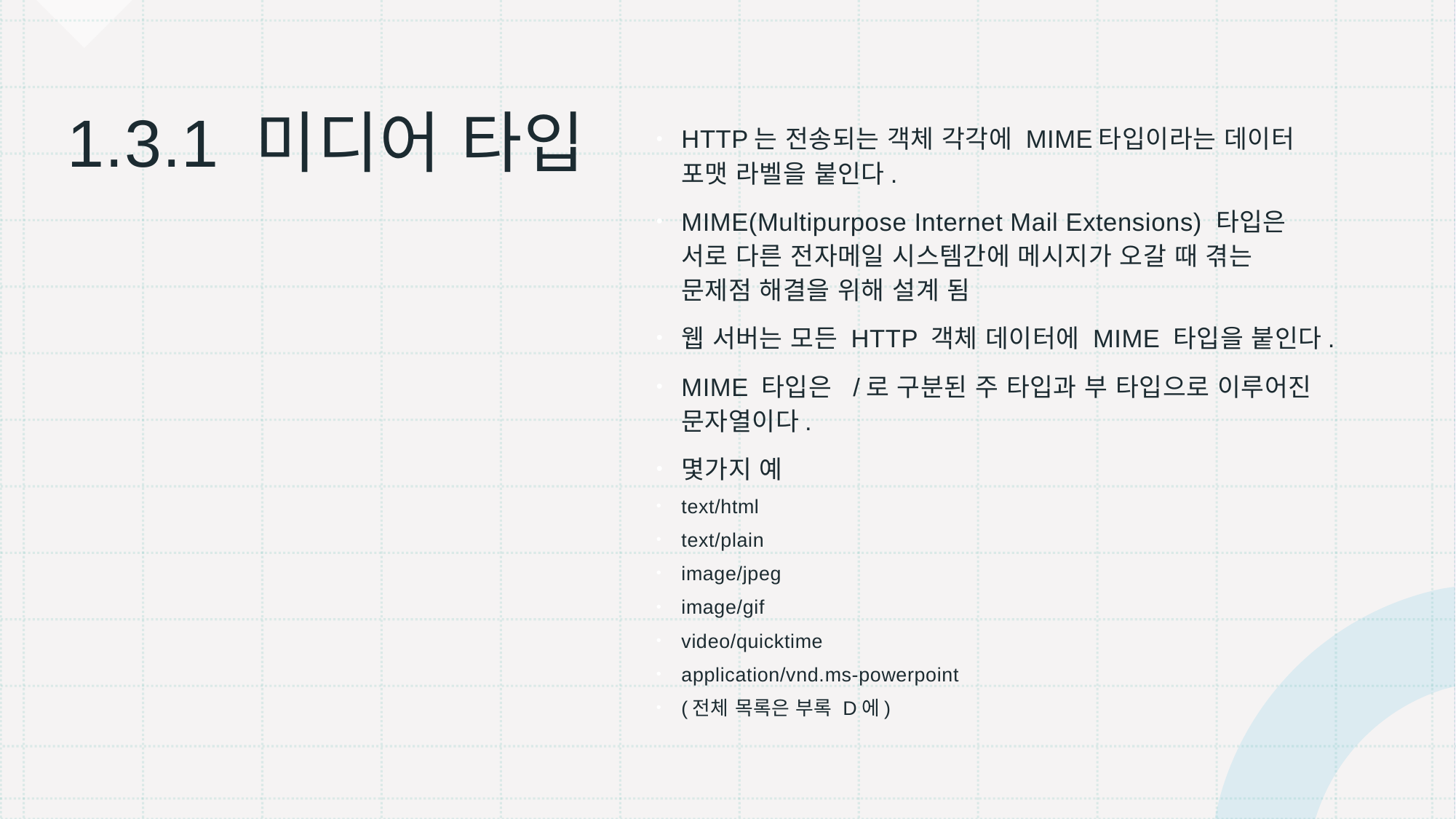

# 1.3.1 미디어 타입
HTTP는 전송되는 객체 각각에 MIME타입이라는 데이터 포맷 라벨을 붙인다.
MIME(Multipurpose Internet Mail Extensions) 타입은 서로 다른 전자메일 시스템간에 메시지가 오갈 때 겪는 문제점 해결을 위해 설계 됨
웹 서버는 모든 HTTP 객체 데이터에 MIME 타입을 붙인다.
MIME 타입은  /로 구분된 주 타입과 부 타입으로 이루어진 문자열이다.
몇가지 예
text/html
text/plain
image/jpeg
image/gif
video/quicktime
application/vnd.ms-powerpoint
(전체 목록은 부록 D에)